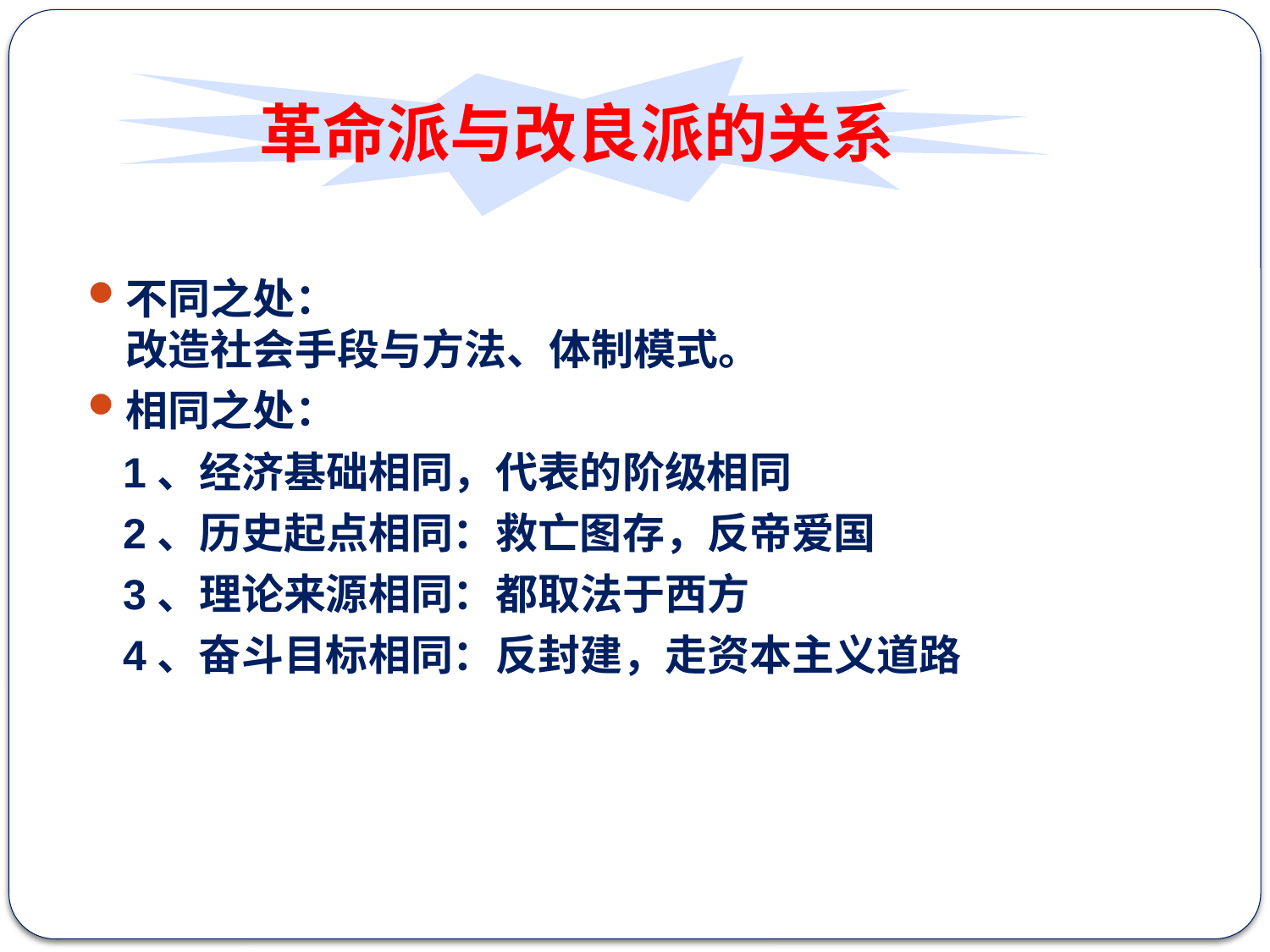

革命派与改良派的关系
不同之处：
改造社会手段与方法、体制模式。
相同之处：
   1、经济基础相同，代表的阶级相同
   2、历史起点相同：救亡图存，反帝爱国
   3、理论来源相同：都取法于西方
   4、奋斗目标相同：反封建，走资本主义道路